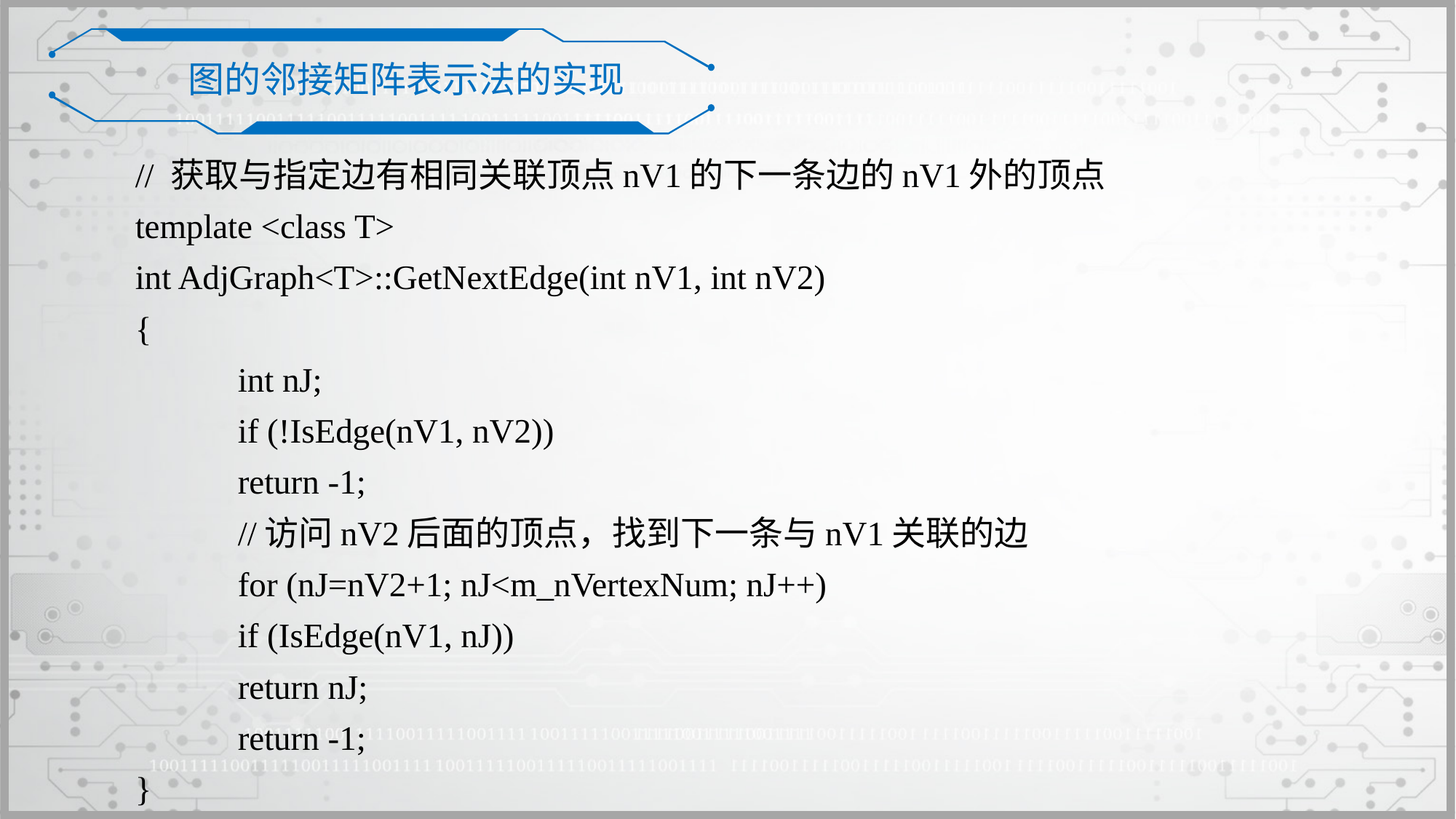

图的邻接矩阵表示法的实现
// 获取与指定边有相同关联顶点nV1的下一条边的nV1外的顶点
template <class T>
int AdjGraph<T>::GetNextEdge(int nV1, int nV2)
{
	int nJ;
	if (!IsEdge(nV1, nV2))
		return -1;
	//访问nV2后面的顶点，找到下一条与nV1关联的边
	for (nJ=nV2+1; nJ<m_nVertexNum; nJ++)
		if (IsEdge(nV1, nJ))
			return nJ;
	return -1;
}